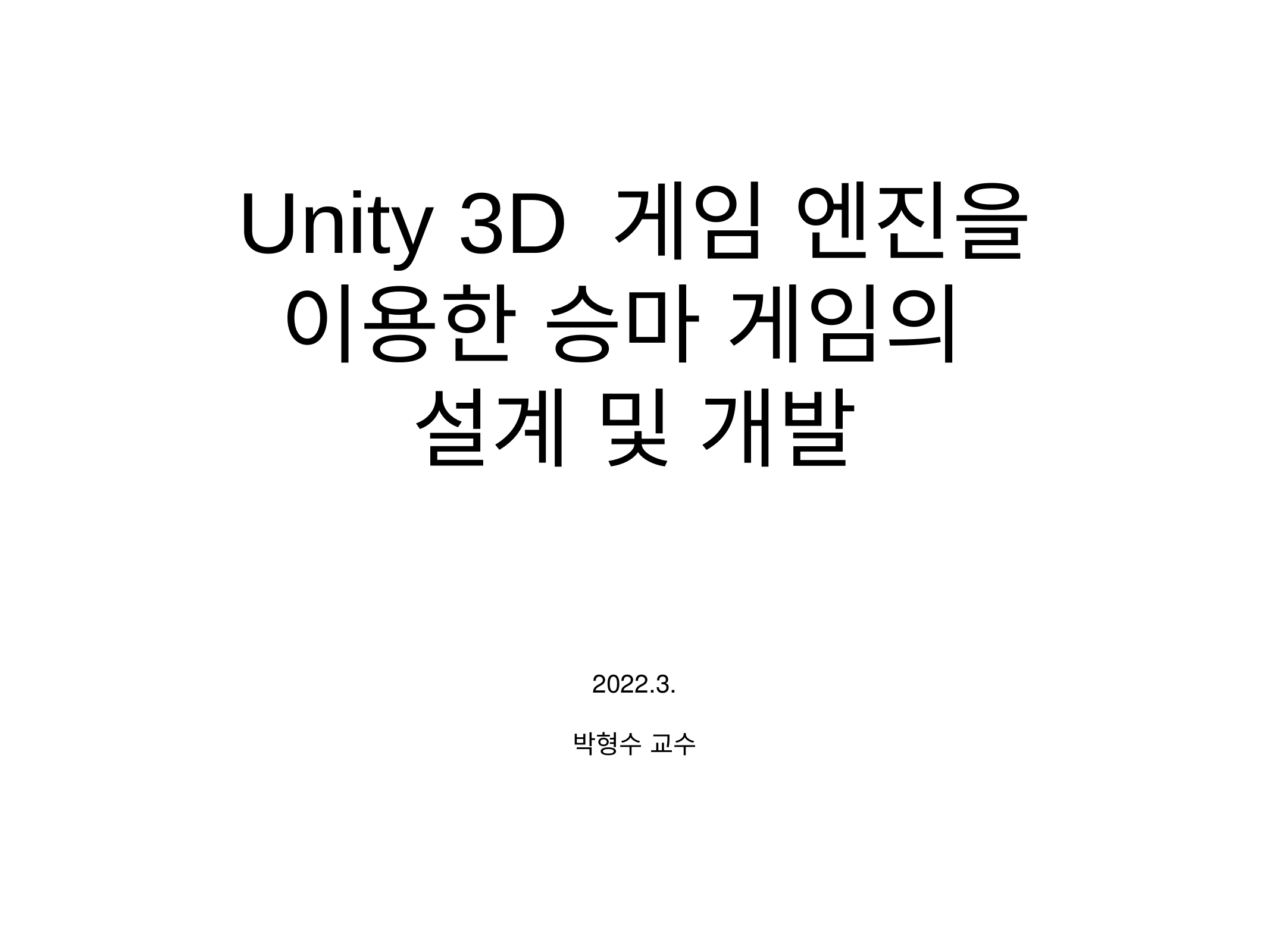

# Unity 3D 게임 엔진을 이용한 승마 게임의 설계 및 개발

2022.3.

박형수 교수